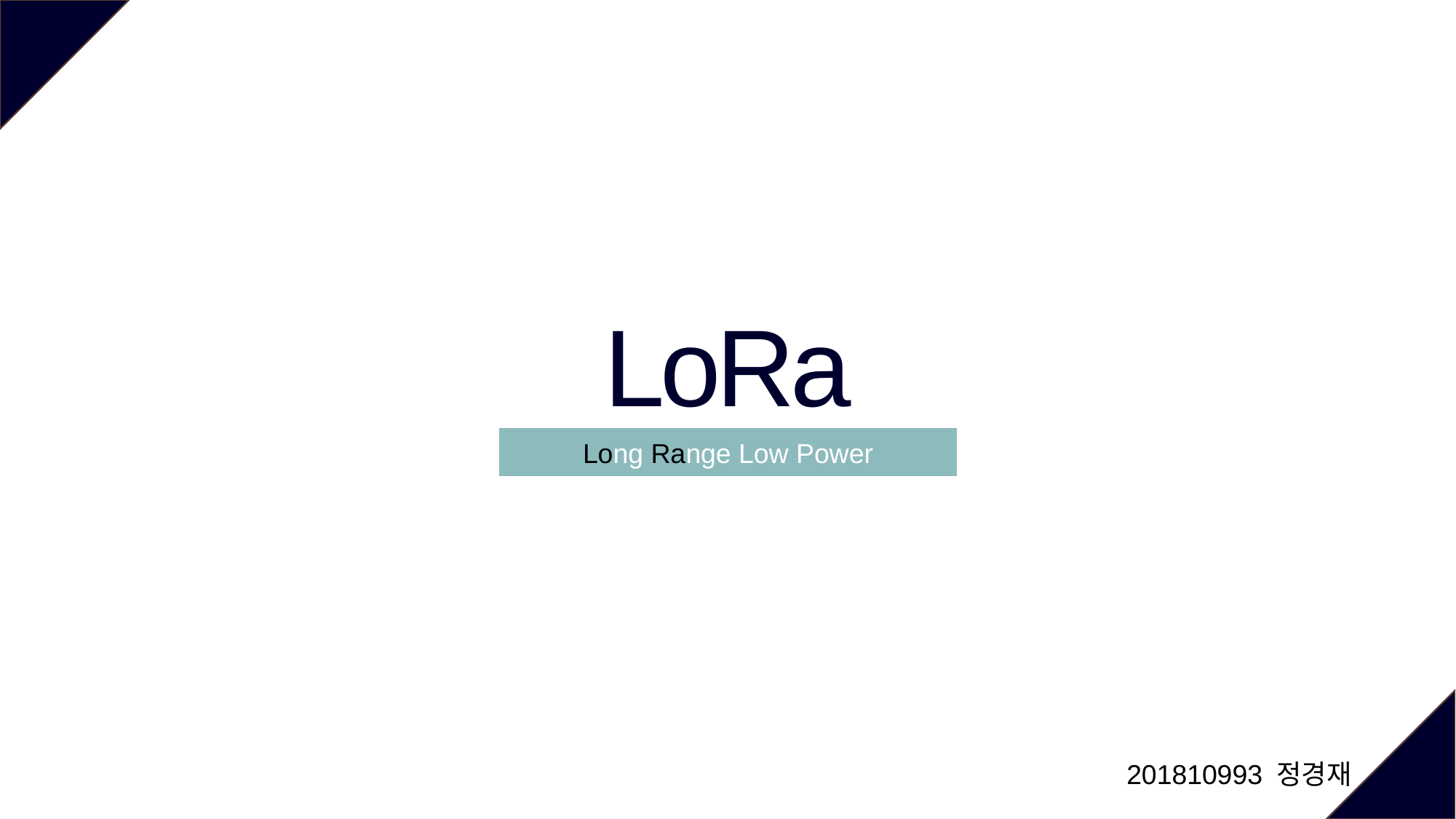

LoRa
Long Range Low Power
201810993 정경재